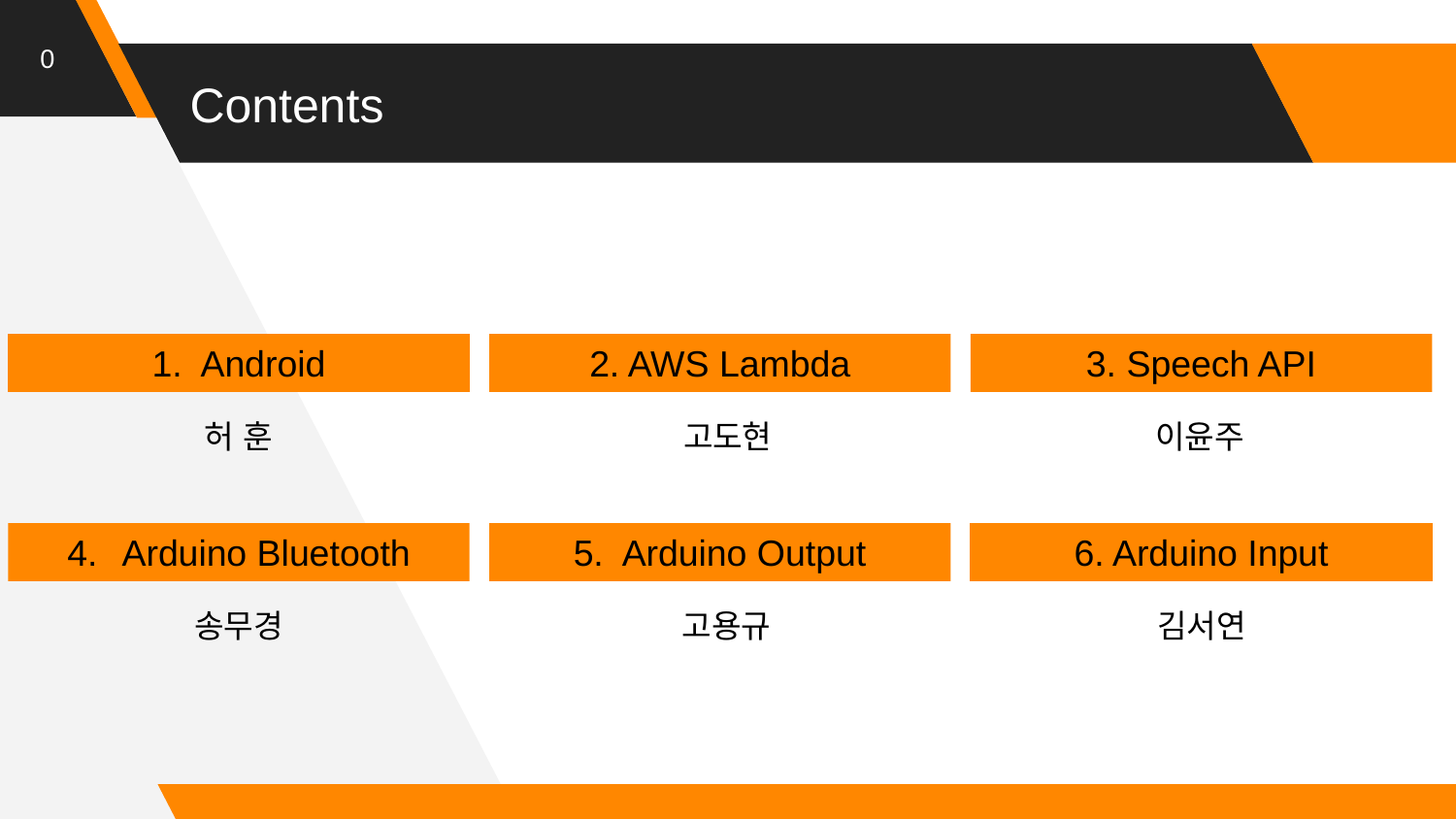

0
# Contents
1.  Android
2. AWS Lambda
3. Speech API
허 훈
고도현
이윤주
Arduino Bluetooth
5.  Arduino Output
6. Arduino Input
송무경
고용규
김서연